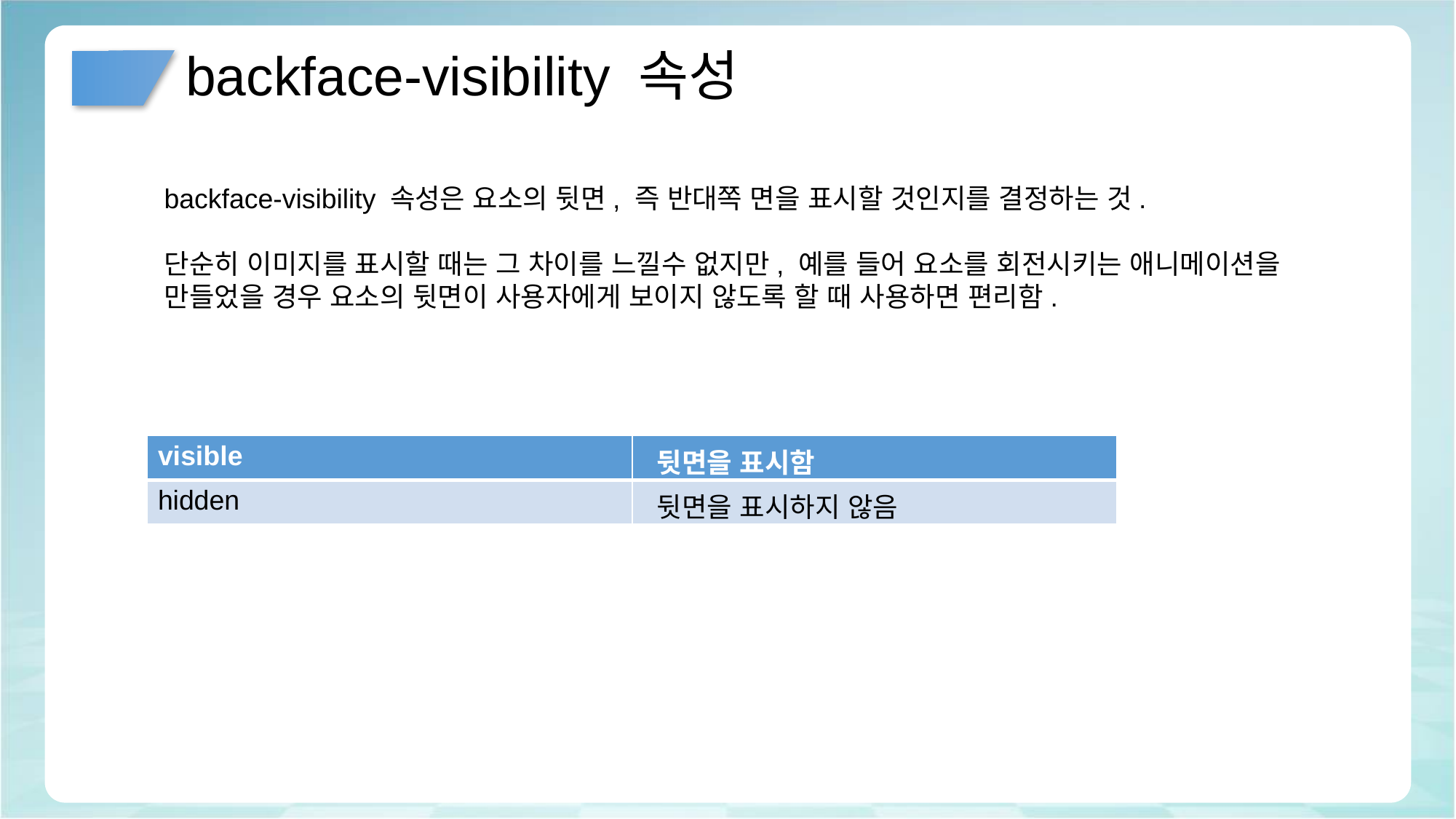

# backface-visibility 속성
backface-visibility 속성은 요소의 뒷면, 즉 반대쪽 면을 표시할 것인지를 결정하는 것.

단순히 이미지를 표시할 때는 그 차이를 느낄수 없지만, 예를 들어 요소를 회전시키는 애니메이션을
만들었을 경우 요소의 뒷면이 사용자에게 보이지 않도록 할 때 사용하면 편리함.
| visible | 뒷면을 표시함 |
| --- | --- |
| hidden | 뒷면을 표시하지 않음 |